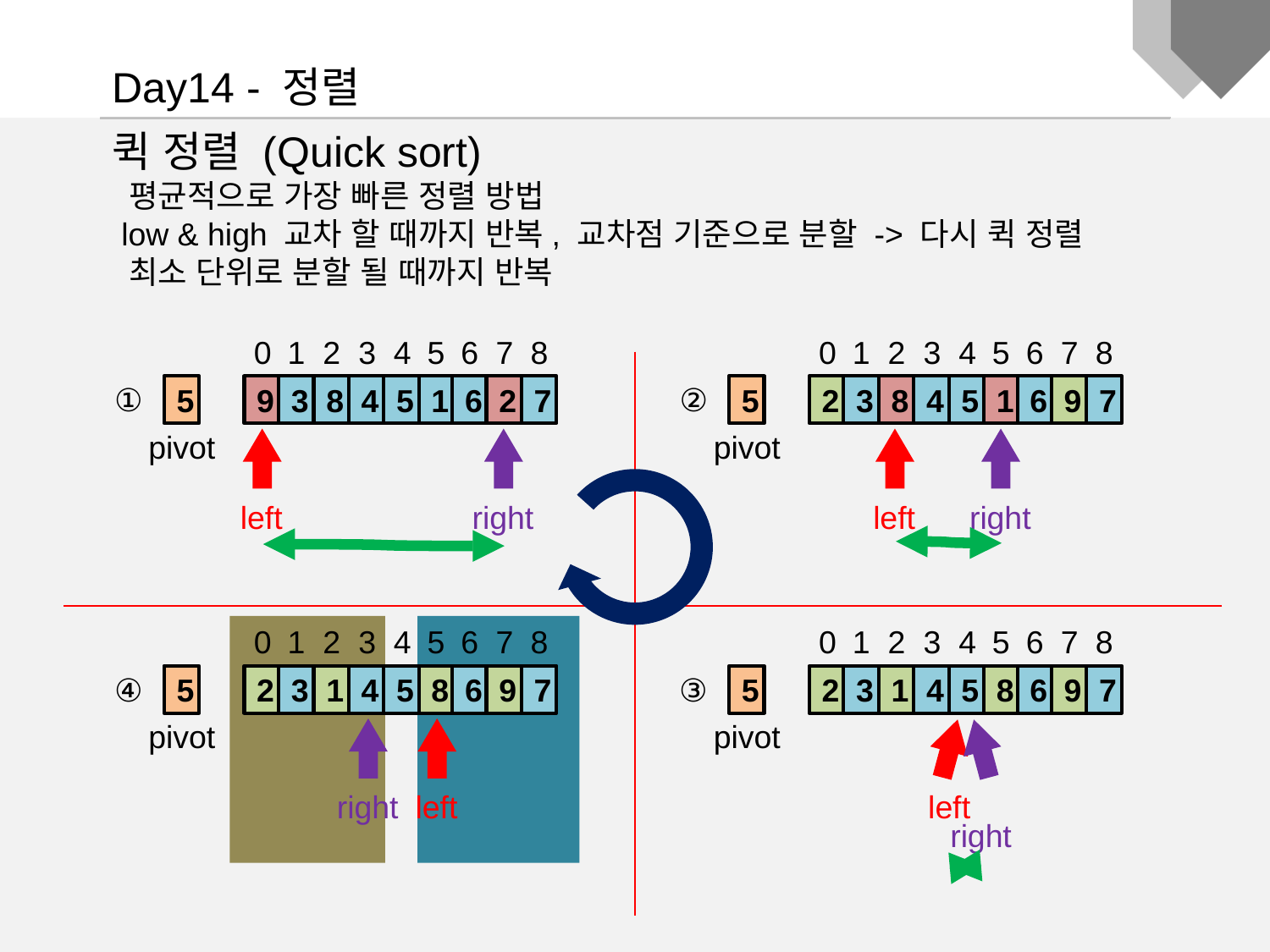

Day14 - 정렬
퀵 정렬 (Quick sort)
 평균적으로 가장 빠른 정렬 방법
 low & high 교차 할 때까지 반복, 교차점 기준으로 분할 -> 다시 퀵 정렬
 최소 단위로 분할 될 때까지 반복
0
1
2
3
4
5
6
7
8
①
5
9
3
8
4
5
1
6
2
7
pivot

left
right
0
1
2
3
4
5
6
7
8
②
5
2
3
8
4
5
1
6
9
7
pivot

left
right

0
1
2
3
4
5

6
7
8
④
5
2
3
1
4
5
8
6
9
7
pivot

right
left
0
1
2
3
4
5
6
7
8
③
5
2
3
1
4
5
8
6
9
7
pivot

left
right